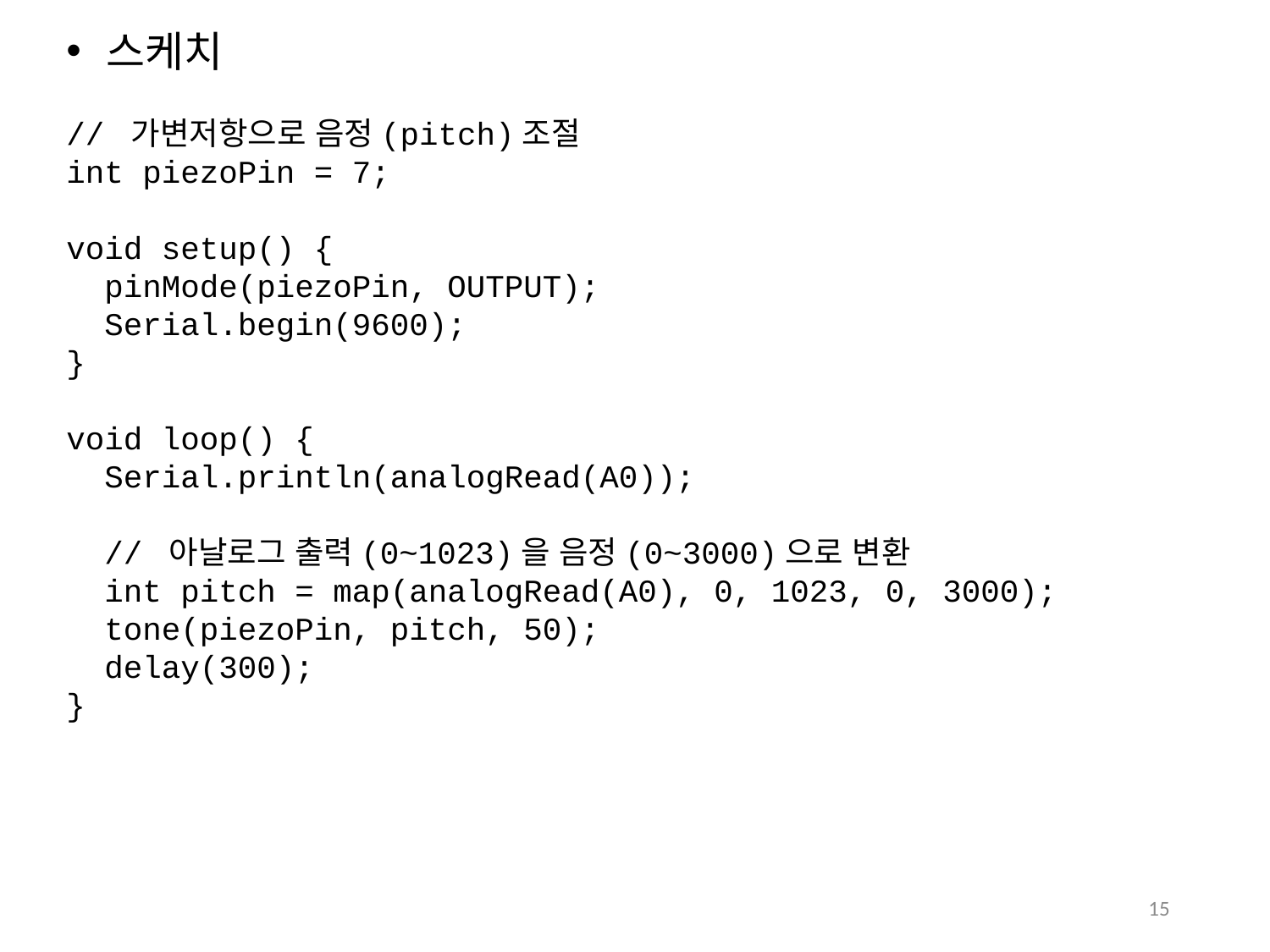

스케치

// 가변저항으로 음정(pitch)조절
int piezoPin = 7;

void setup() {
  pinMode(piezoPin, OUTPUT);
  Serial.begin(9600);
}

void loop() {
  Serial.println(analogRead(A0));

  // 아날로그 출력(0~1023)을 음정(0~3000)으로 변환
  int pitch = map(analogRead(A0), 0, 1023, 0, 3000);
  tone(piezoPin, pitch, 50);
  delay(300);
}
15